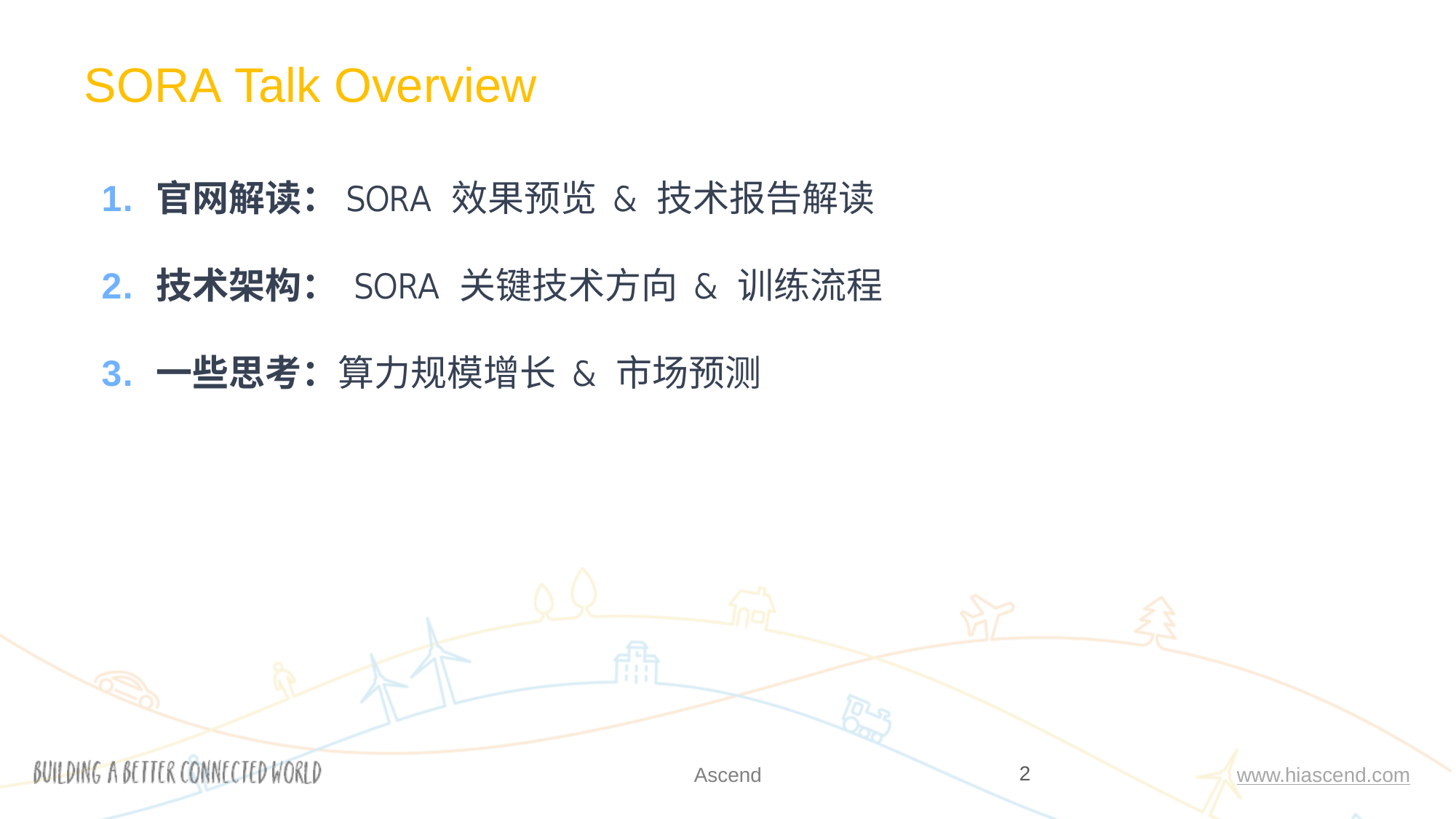

SORA Talk Overview
官网解读：SORA 效果预览 & 技术报告解读
技术架构： SORA 关键技术方向 & 训练流程
一些思考：算力规模增长 & 市场预测